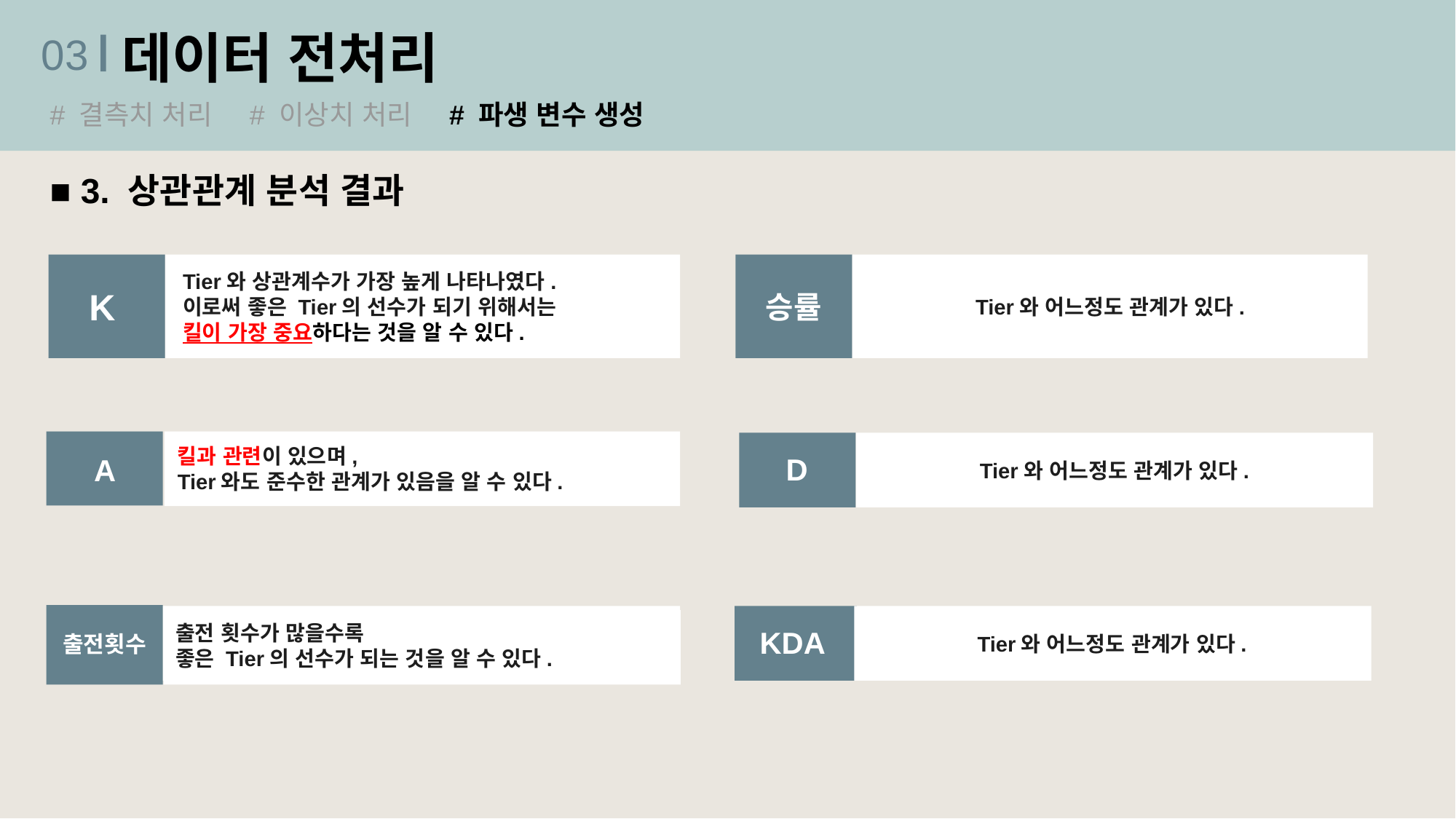

데이터 전처리
03

# 결측치 처리    # 이상치 처리    # 파생 변수 생성
■ 3. 상관관계 분석 결과
K

K

승률

Tier와 어느정도 관계가 있다.
Tier와 상관계수가 가장 높게 나타나였다.
이로써 좋은 Tier의 선수가 되기 위해서는
킬이 가장 중요하다는 것을 알 수 있다.
A
D

킬과 관련이 있으며,
Tier와도 준수한 관계가 있음을 알 수 있다.

Tier와 어느정도 관계가 있다.
출전횟수
KDA

출전 횟수가 많을수록
좋은 Tier의 선수가 되는 것을 알 수 있다.

Tier와 어느정도 관계가 있다.

MVP와 어느정도 관계가 있다